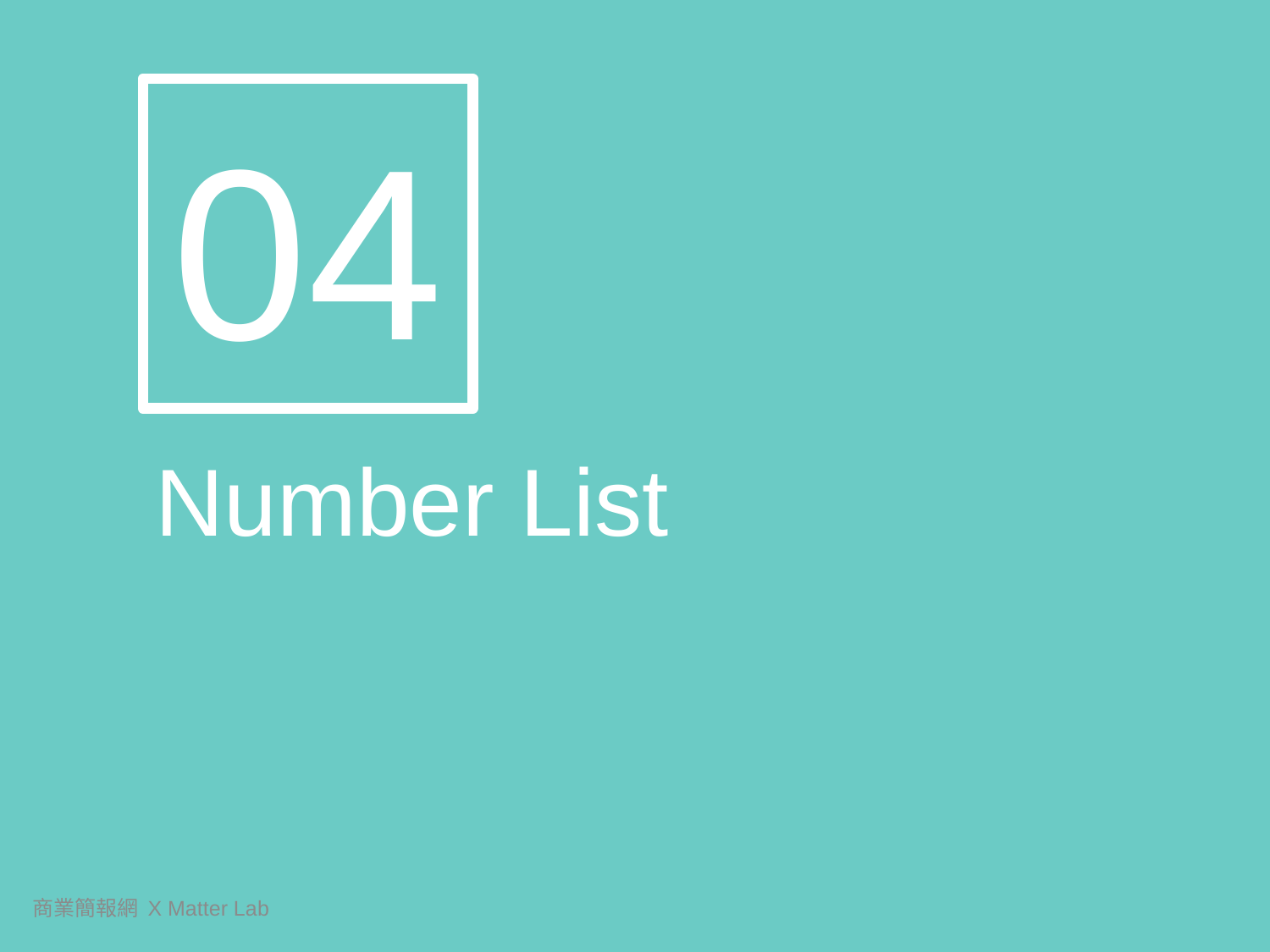

04
Number List
商業簡報網 X Matter Lab
58